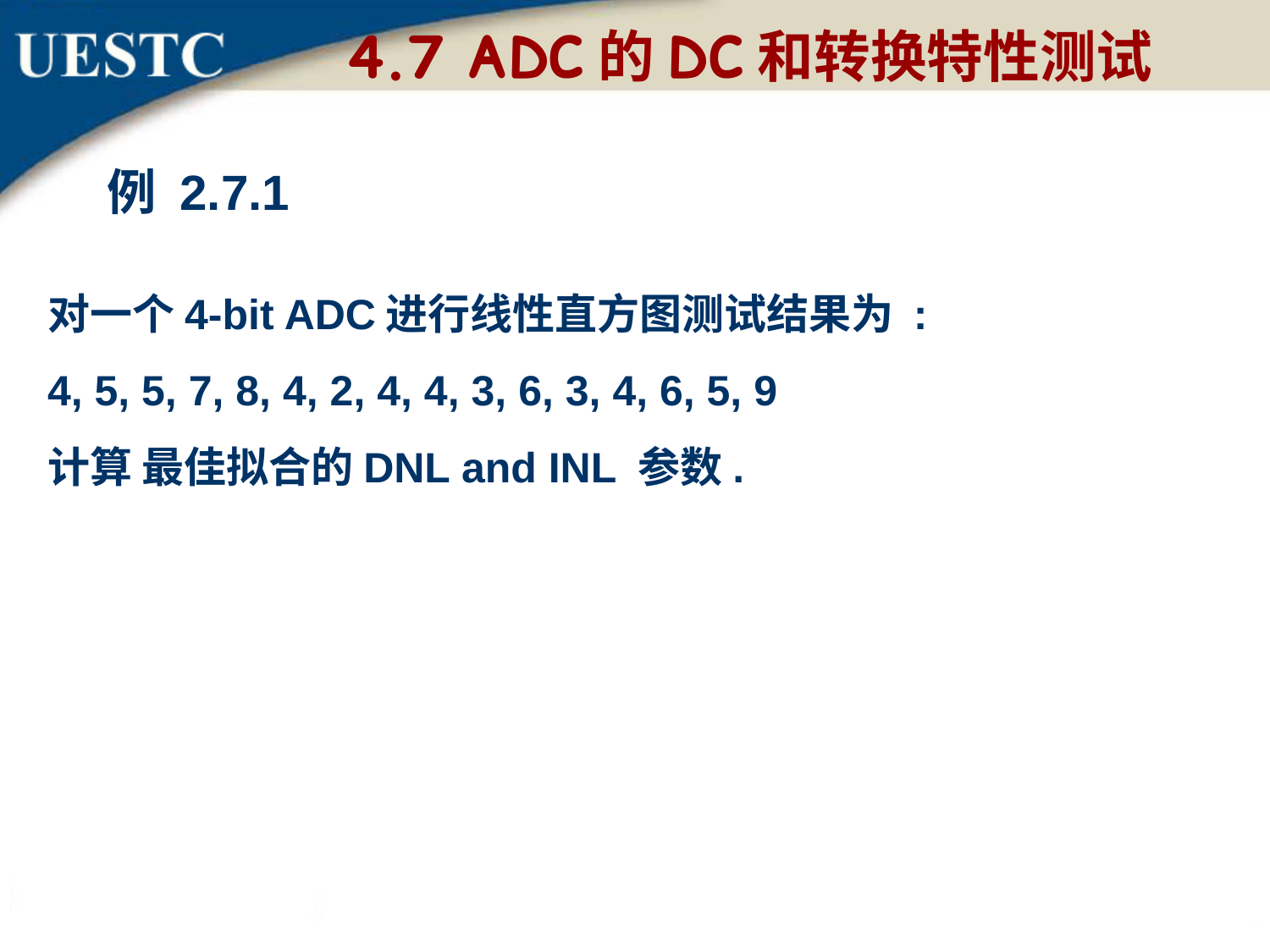

4.7 ADC的DC和转换特性测试
例 2.7.1
对一个4-bit ADC进行线性直方图测试结果为 :
4, 5, 5, 7, 8, 4, 2, 4, 4, 3, 6, 3, 4, 6, 5, 9
计算 最佳拟合的DNL and INL 参数.